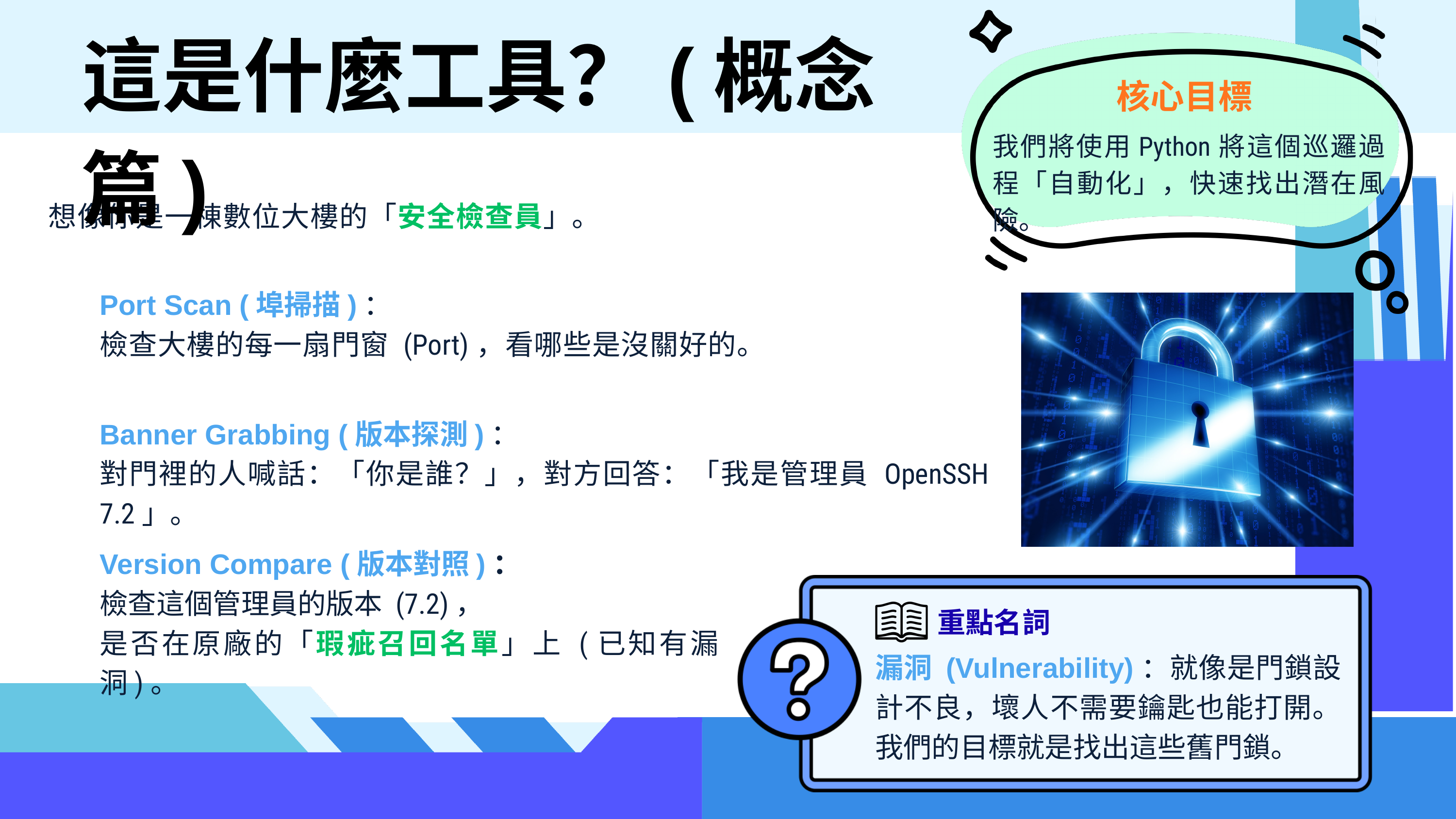

這是什麼工具？(概念篇)

核心目標
我們將使用Python將這個巡邏過程「自動化」，快速找出潛在風險。
想像你是一棟數位大樓的「安全檢查員」。

Port Scan (埠掃描)：
檢查大樓的每一扇門窗 (Port)，看哪些是沒關好的。

Banner Grabbing (版本探測)：
對門裡的人喊話：「你是誰？」，對方回答：「我是管理員 OpenSSH 7.2」。
Version Compare (版本對照)：
檢查這個管理員的版本 (7.2)，
是否在原廠的「瑕疵召回名單」上 (已知有漏洞)。

重點名詞

漏洞 (Vulnerability)：就像是門鎖設計不良，壞人不需要鑰匙也能打開。我們的目標就是找出這些舊門鎖。